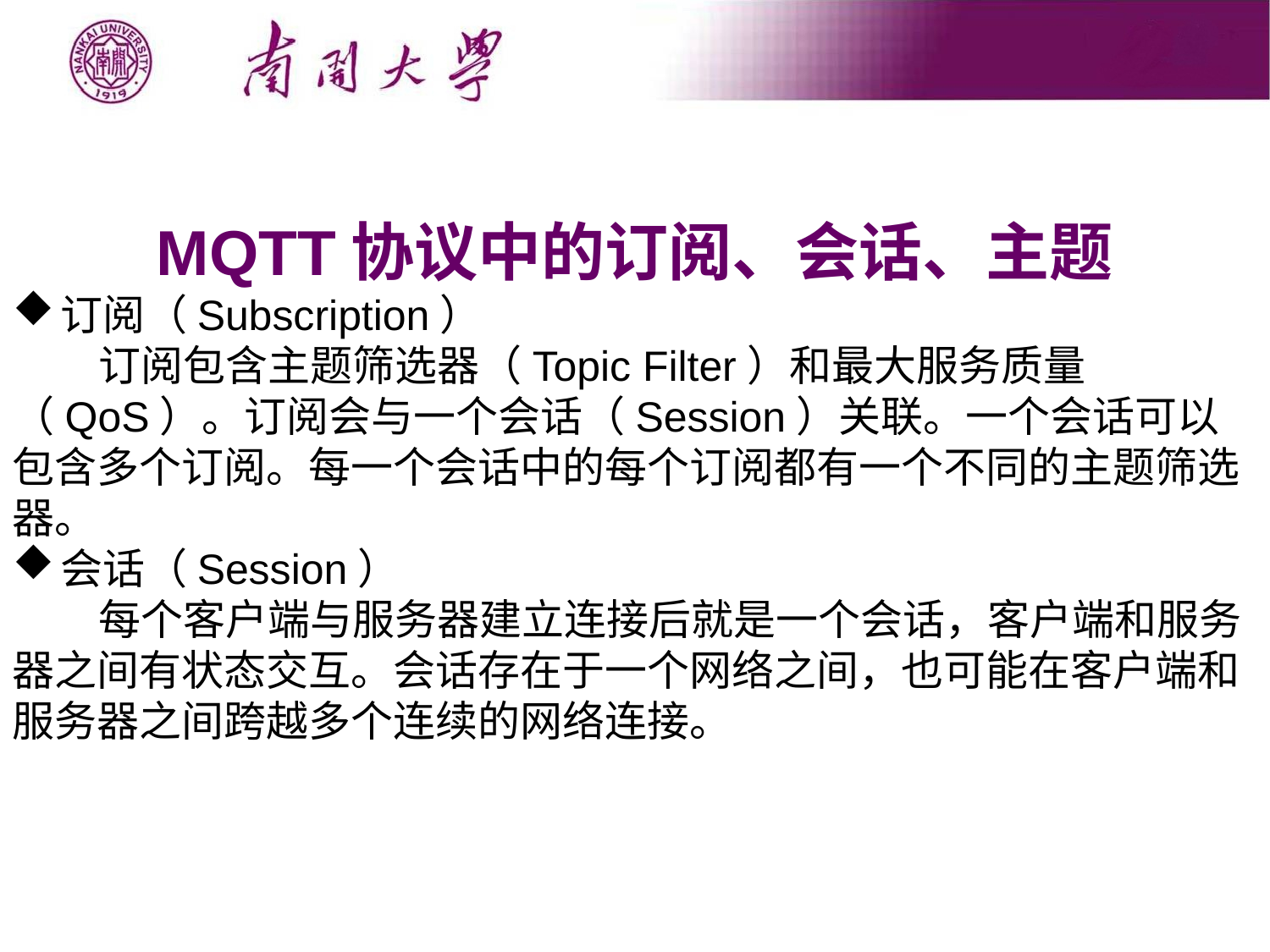

MQTT协议中的订阅、会话、主题
订阅（Subscription）
        订阅包含主题筛选器（Topic Filter）和最大服务质量（QoS）。订阅会与一个会话（Session）关联。一个会话可以包含多个订阅。每一个会话中的每个订阅都有一个不同的主题筛选器。
会话（Session）
        每个客户端与服务器建立连接后就是一个会话，客户端和服务器之间有状态交互。会话存在于一个网络之间，也可能在客户端和服务器之间跨越多个连续的网络连接。